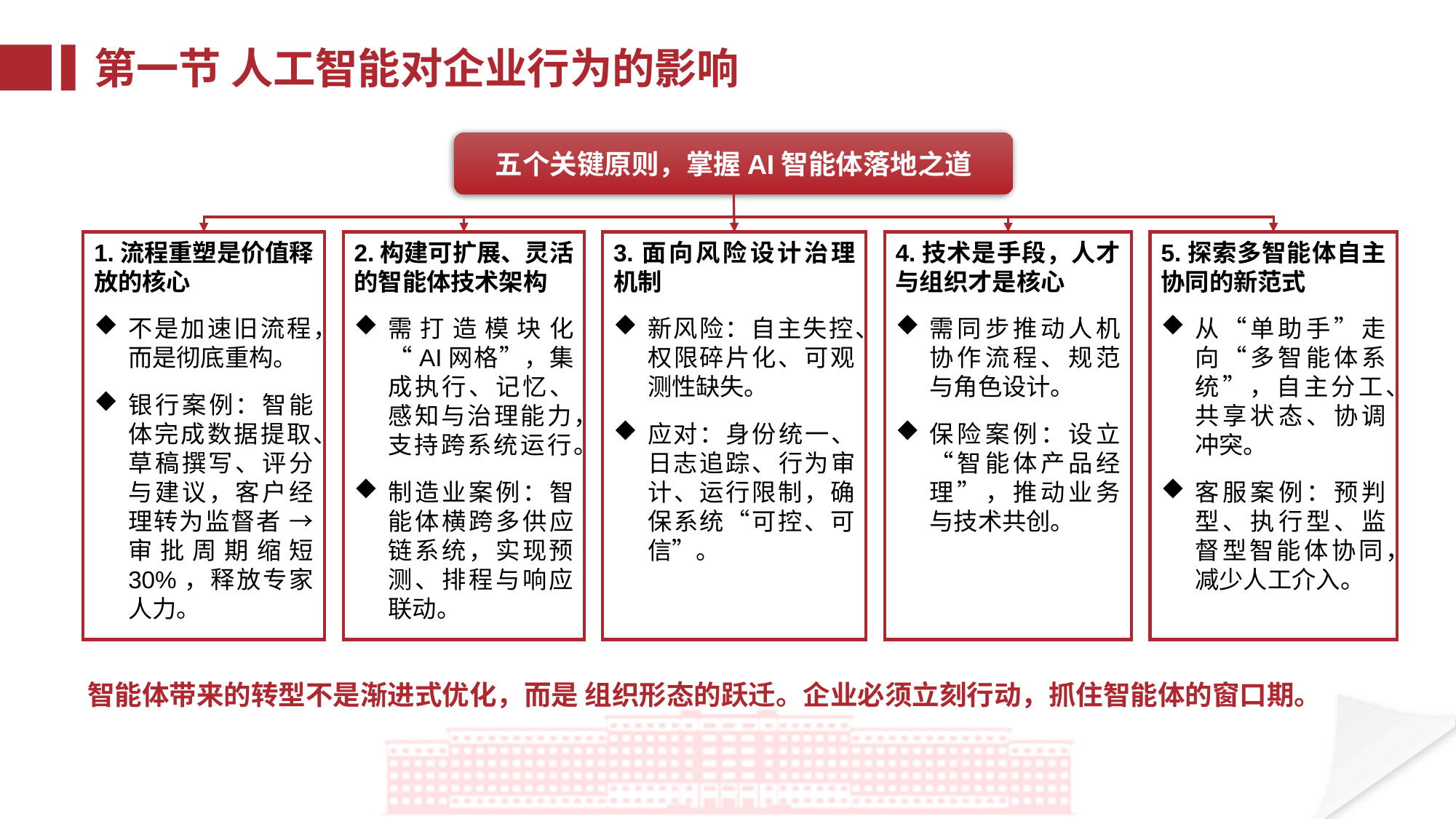

第一节 人工智能对企业行为的影响
五个关键原则，掌握AI智能体落地之道
4.技术是手段，人才与组织才是核心
需同步推动人机协作流程、规范与角色设计。
保险案例：设立“智能体产品经理”，推动业务与技术共创。
5.探索多智能体自主协同的新范式
从“单助手”走向“多智能体系统”，自主分工、共享状态、协调冲突。
客服案例：预判型、执行型、监督型智能体协同，减少人工介入。
1.流程重塑是价值释放的核心
不是加速旧流程，而是彻底重构。
银行案例：智能体完成数据提取、草稿撰写、评分与建议，客户经理转为监督者 → 审批周期缩短 30%，释放专家人力。
2.构建可扩展、灵活的智能体技术架构
需打造模块化“AI网格”，集成执行、记忆、感知与治理能力，支持跨系统运行。
制造业案例：智能体横跨多供应链系统，实现预测、排程与响应联动。
3.面向风险设计治理机制
新风险：自主失控、权限碎片化、可观测性缺失。
应对：身份统一、日志追踪、行为审计、运行限制，确保系统“可控、可信”。
智能体带来的转型不是渐进式优化，而是 组织形态的跃迁。企业必须立刻行动，抓住智能体的窗口期。